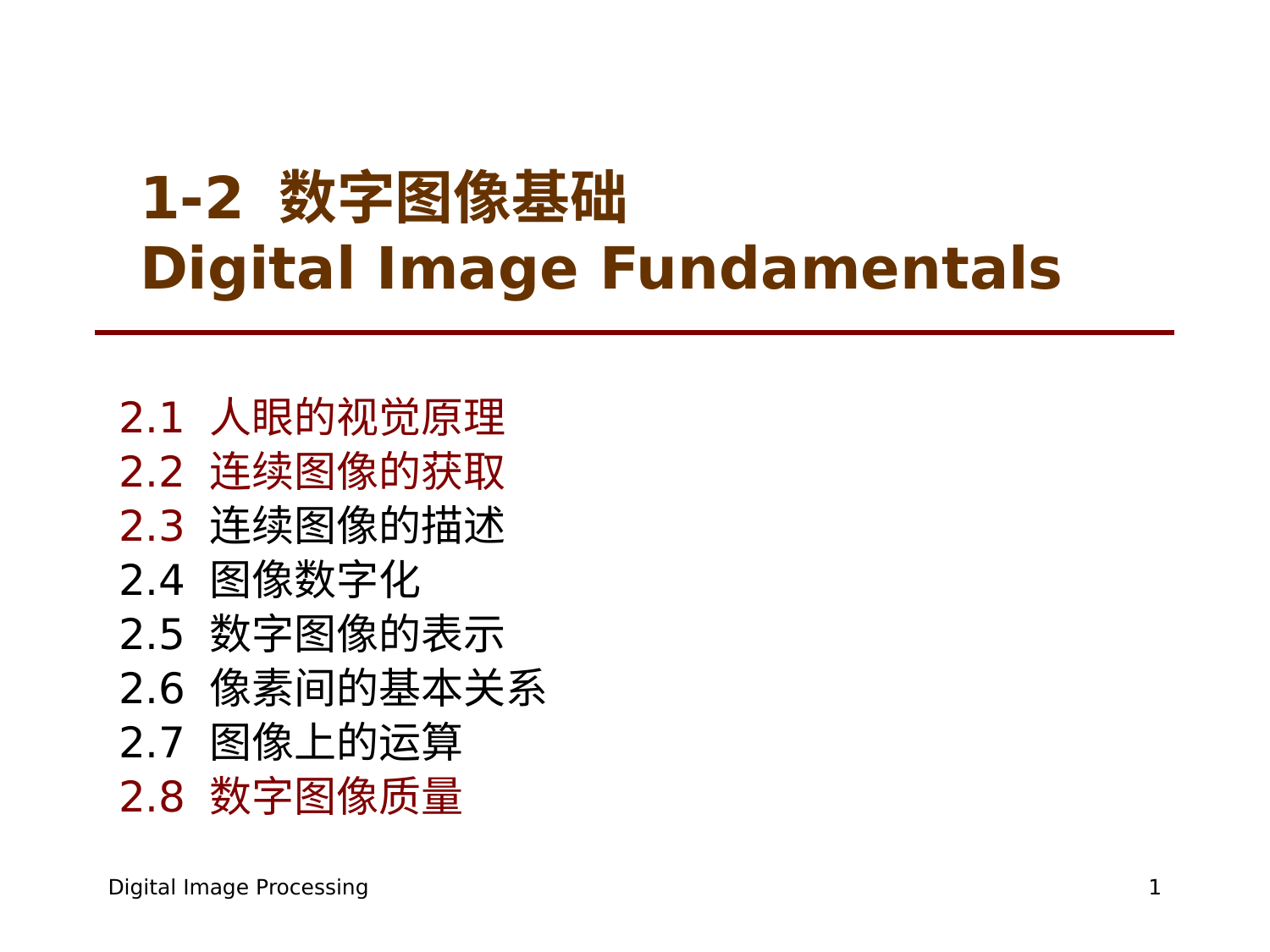

# 1-2 数字图像基础 Digital Image Fundamentals
2.1 人眼的视觉原理
2.2 连续图像的获取
2.3 连续图像的描述
2.4 图像数字化
2.5 数字图像的表示
2.6 像素间的基本关系
2.7 图像上的运算
2.8 数字图像质量

Digital Image Processing
1